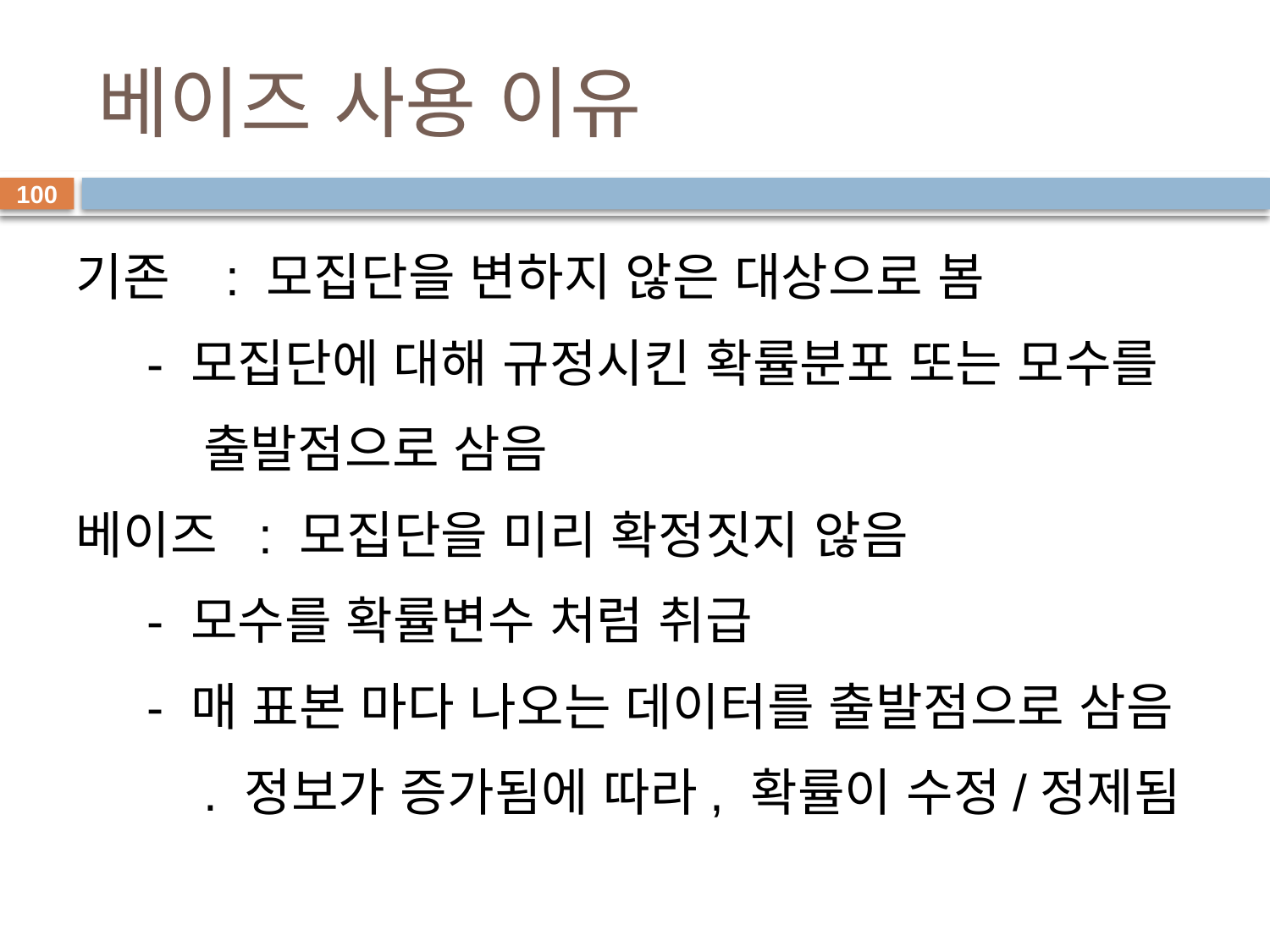

# 베이즈 사용 이유
100
기존   : 모집단을 변하지 않은 대상으로 봄
     - 모집단에 대해 규정시킨 확률분포 또는 모수를
        출발점으로 삼음
베이즈  : 모집단을 미리 확정짓지 않음
     - 모수를 확률변수 처럼 취급
     - 매 표본 마다 나오는 데이터를 출발점으로 삼음
         . 정보가 증가됨에 따라, 확률이 수정/정제됨